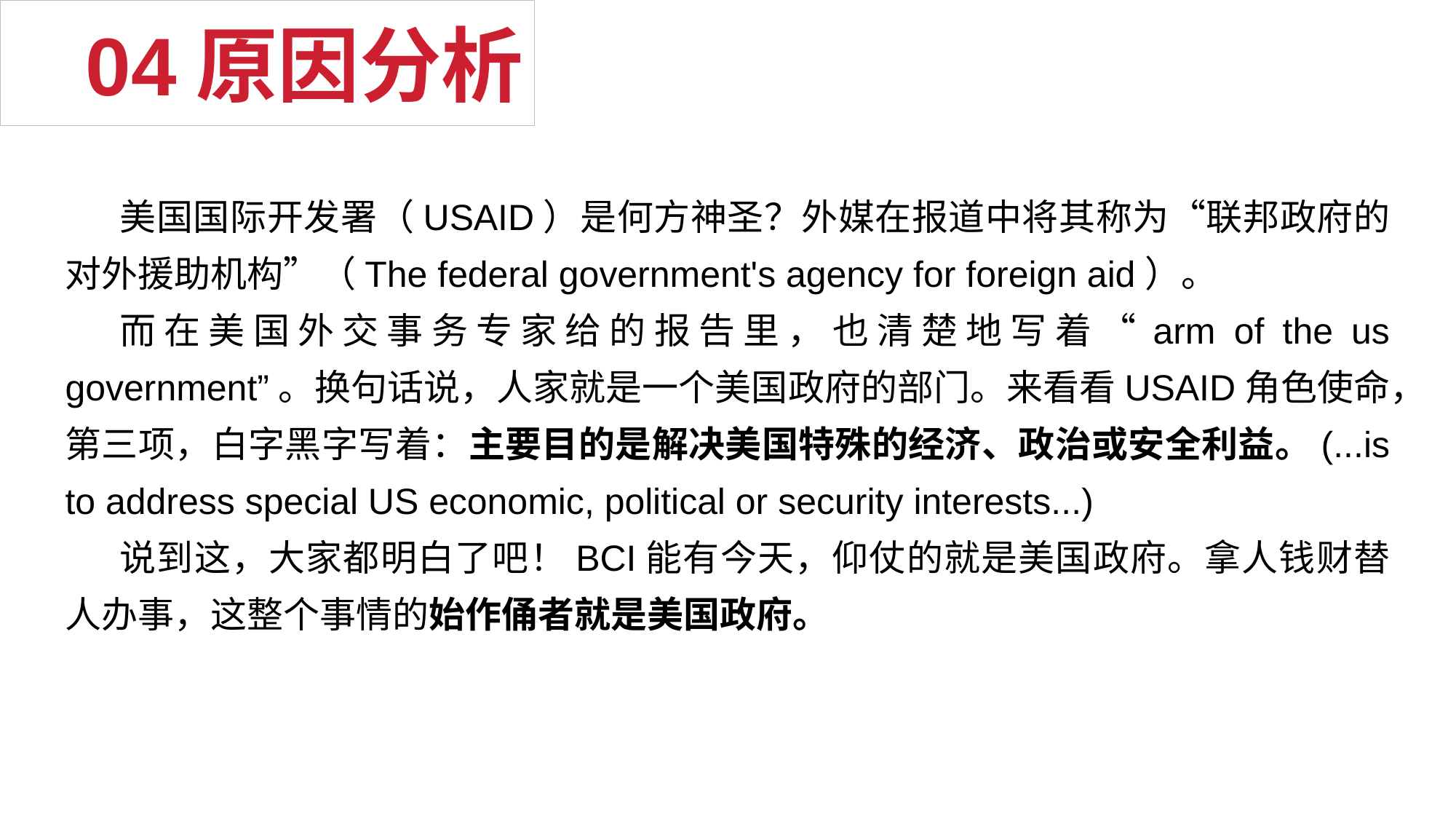

04原因分析
美国国际开发署（USAID）是何方神圣？外媒在报道中将其称为“联邦政府的对外援助机构”（The federal government's agency for foreign aid）。
而在美国外交事务专家给的报告里，也清楚地写着“arm of the us government”。换句话说，人家就是一个美国政府的部门。来看看USAID角色使命，第三项，白字黑字写着：主要目的是解决美国特殊的经济、政治或安全利益。(...is to address special US economic, political or security interests...)
说到这，大家都明白了吧！BCI能有今天，仰仗的就是美国政府。拿人钱财替人办事，这整个事情的始作俑者就是美国政府。